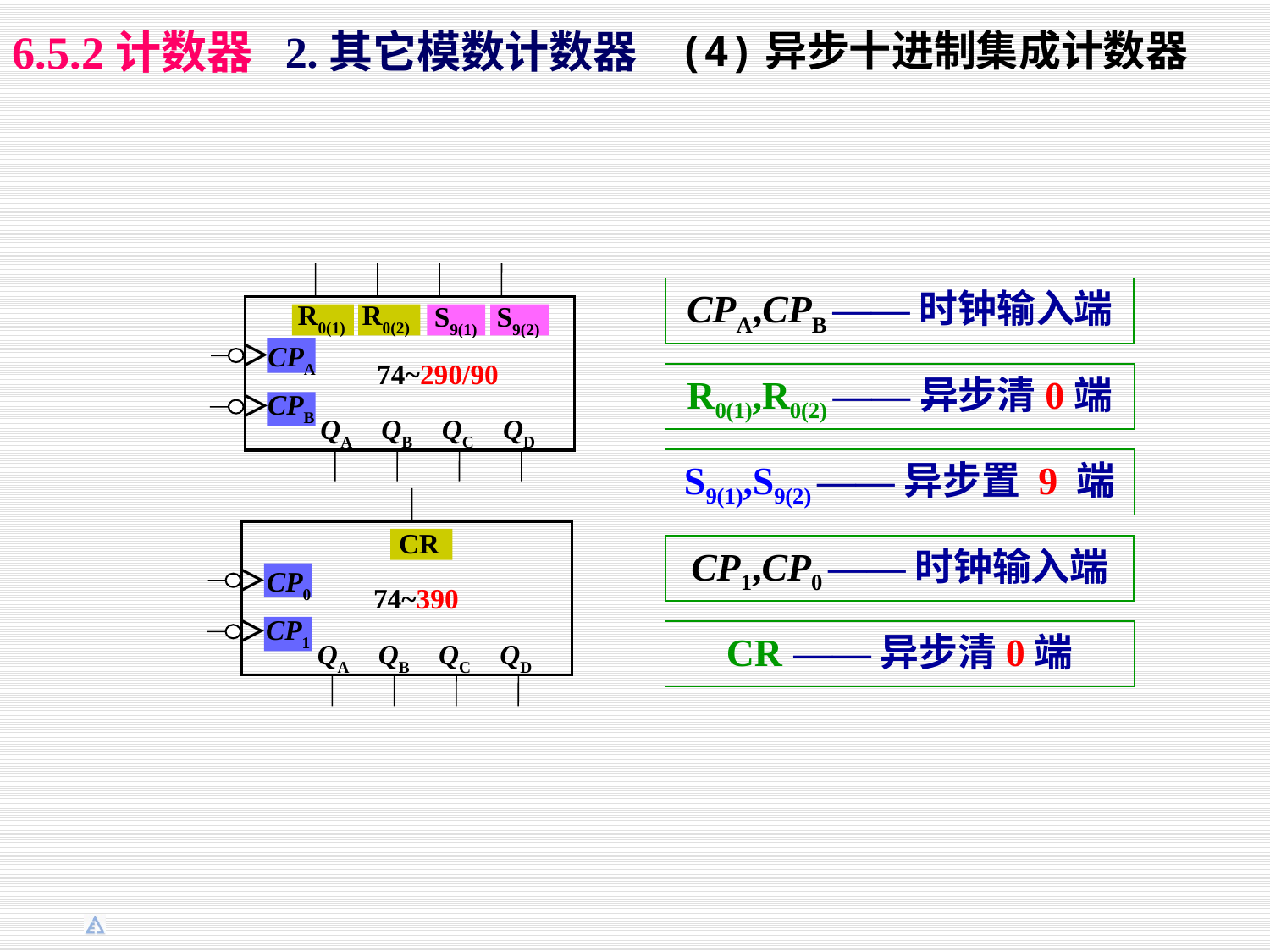

2.其它模数计数器
6.5.2计数器
(4)异步十进制集成计数器

R0(1)
R0(2)
S9(1)
S9(2)
＞
CPA

74~290/90
CPB
＞

QA
QB
QC
QD

CPA,CPB ——时钟输入端

R0(1),R0(2) ——异步清0端

S9(1),S9(2) ——异步置 9 端

CR
＞
CP0

74~390
CP1
＞

QA
QB
QC
QD

CP1,CP0 ——时钟输入端

CR  ——异步清0端